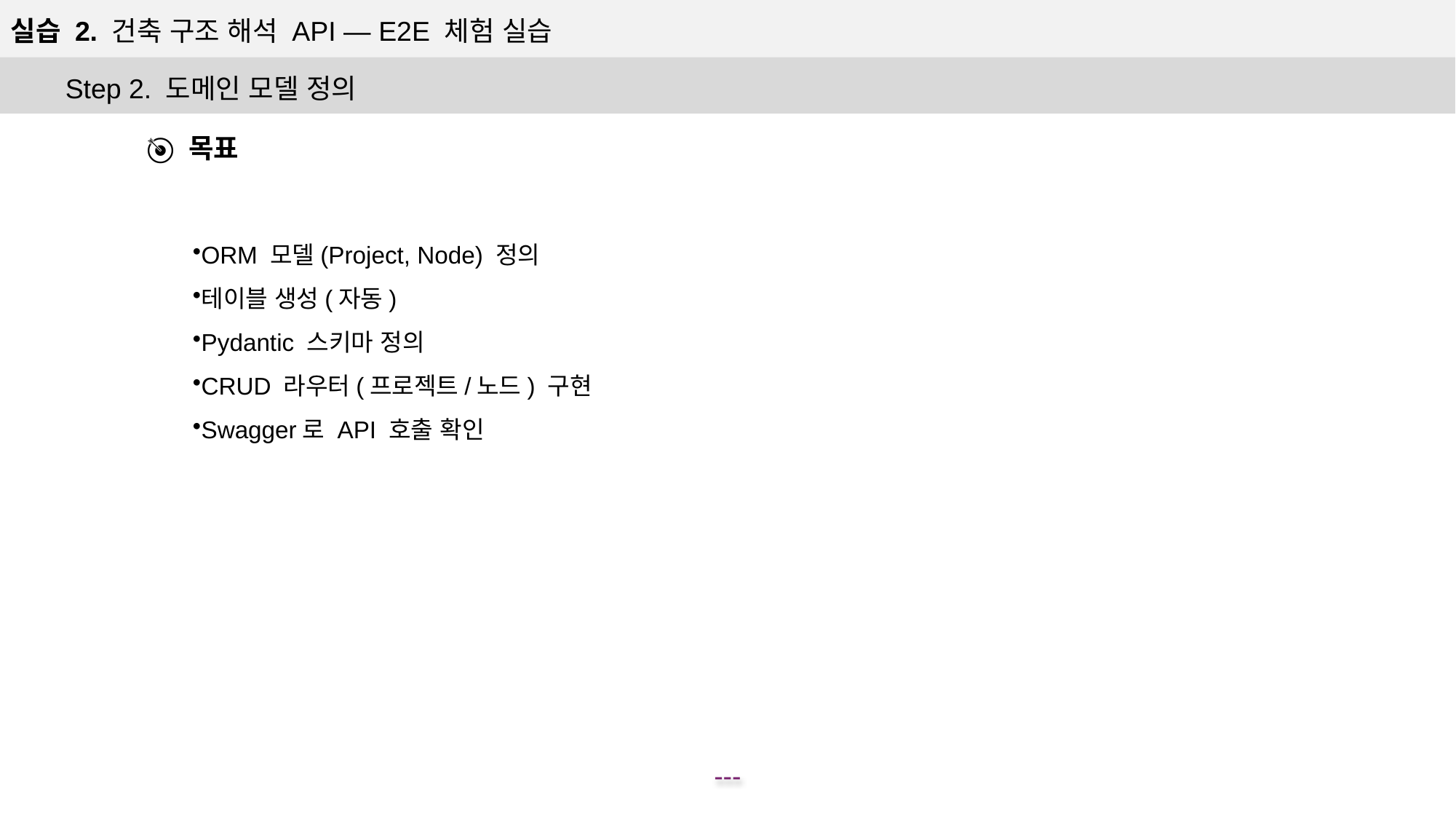

실습 2. 건축 구조 해석 API — E2E 체험 실습
Step 2. 도메인 모델 정의
🎯 목표
ORM 모델(Project, Node) 정의
테이블 생성(자동)
Pydantic 스키마 정의
CRUD 라우터(프로젝트/노드) 구현
Swagger로 API 호출 확인
---